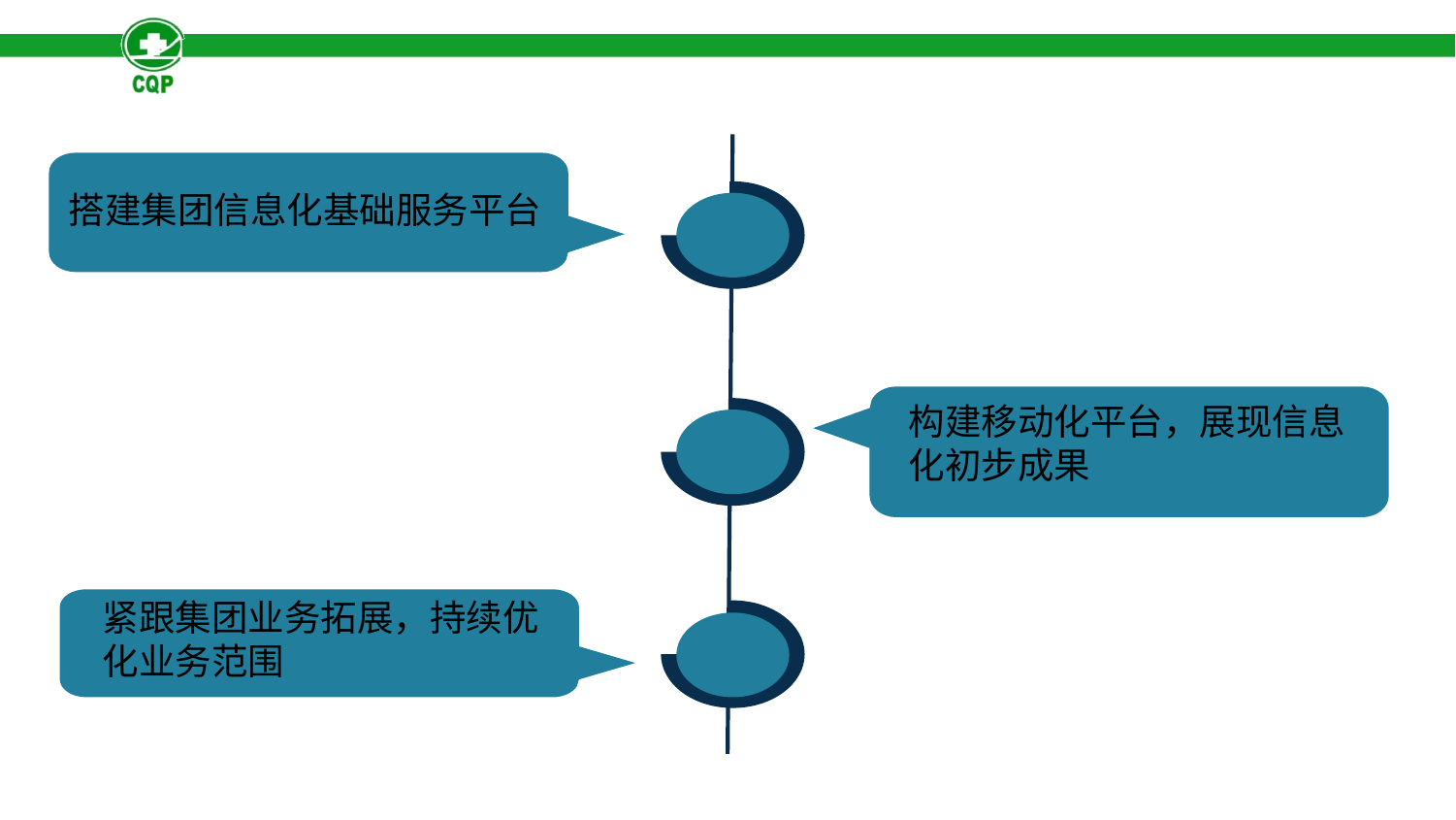

搭建集团信息化基础服务平台

点击添加文本

点击添加文本
构建移动化平台，展现信息化初步成果

点击添加文本
紧跟集团业务拓展，持续优化业务范围

点击添加文本